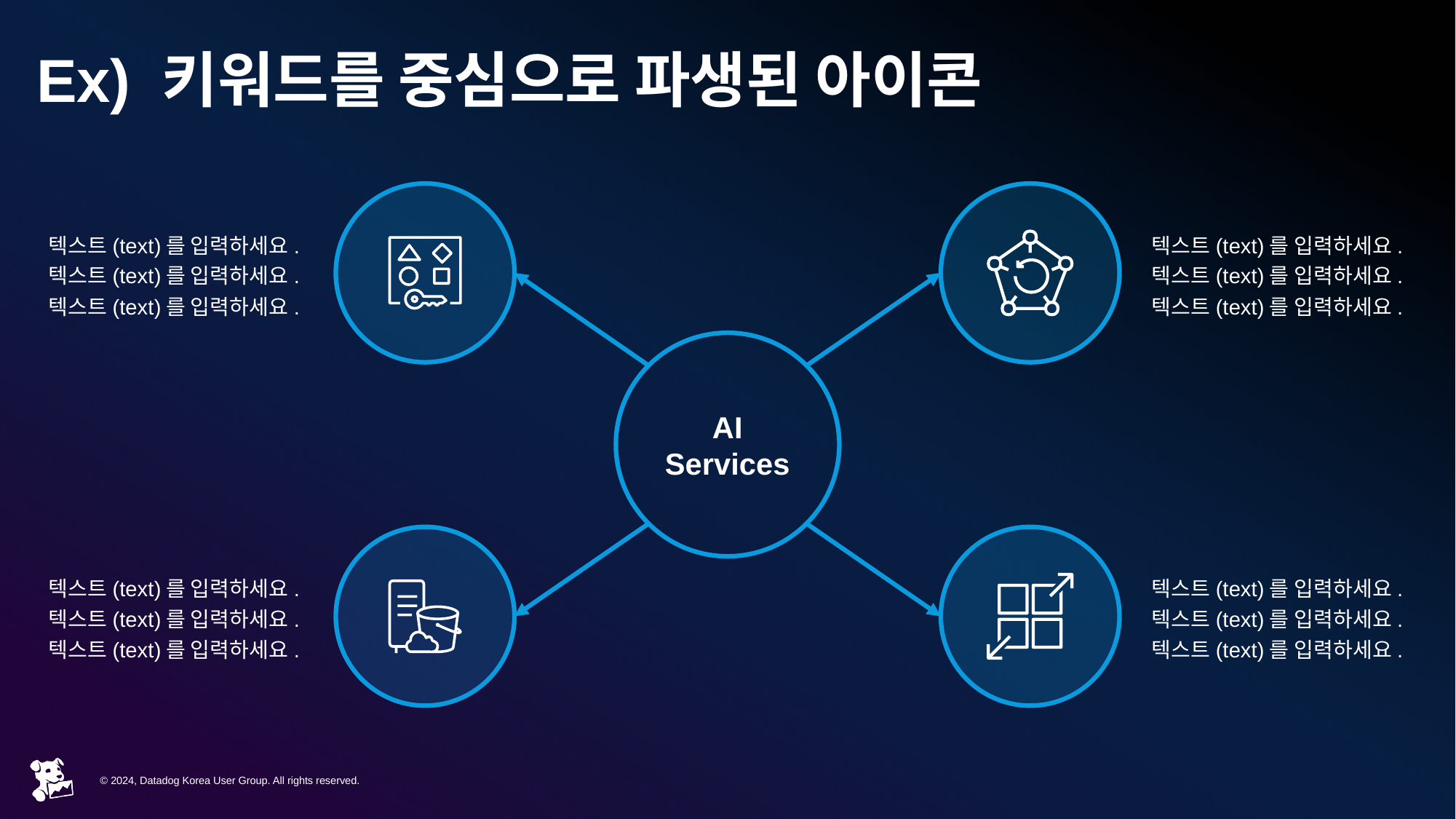

# Ex) 키워드를 중심으로 파생된 아이콘

텍스트(text)를 입력하세요.
텍스트(text)를 입력하세요.
텍스트(text)를 입력하세요.
텍스트(text)를 입력하세요.
텍스트(text)를 입력하세요.
텍스트(text)를 입력하세요.

AI Services

텍스트(text)를 입력하세요.
텍스트(text)를 입력하세요.
텍스트(text)를 입력하세요.
텍스트(text)를 입력하세요.
텍스트(text)를 입력하세요.
텍스트(text)를 입력하세요.